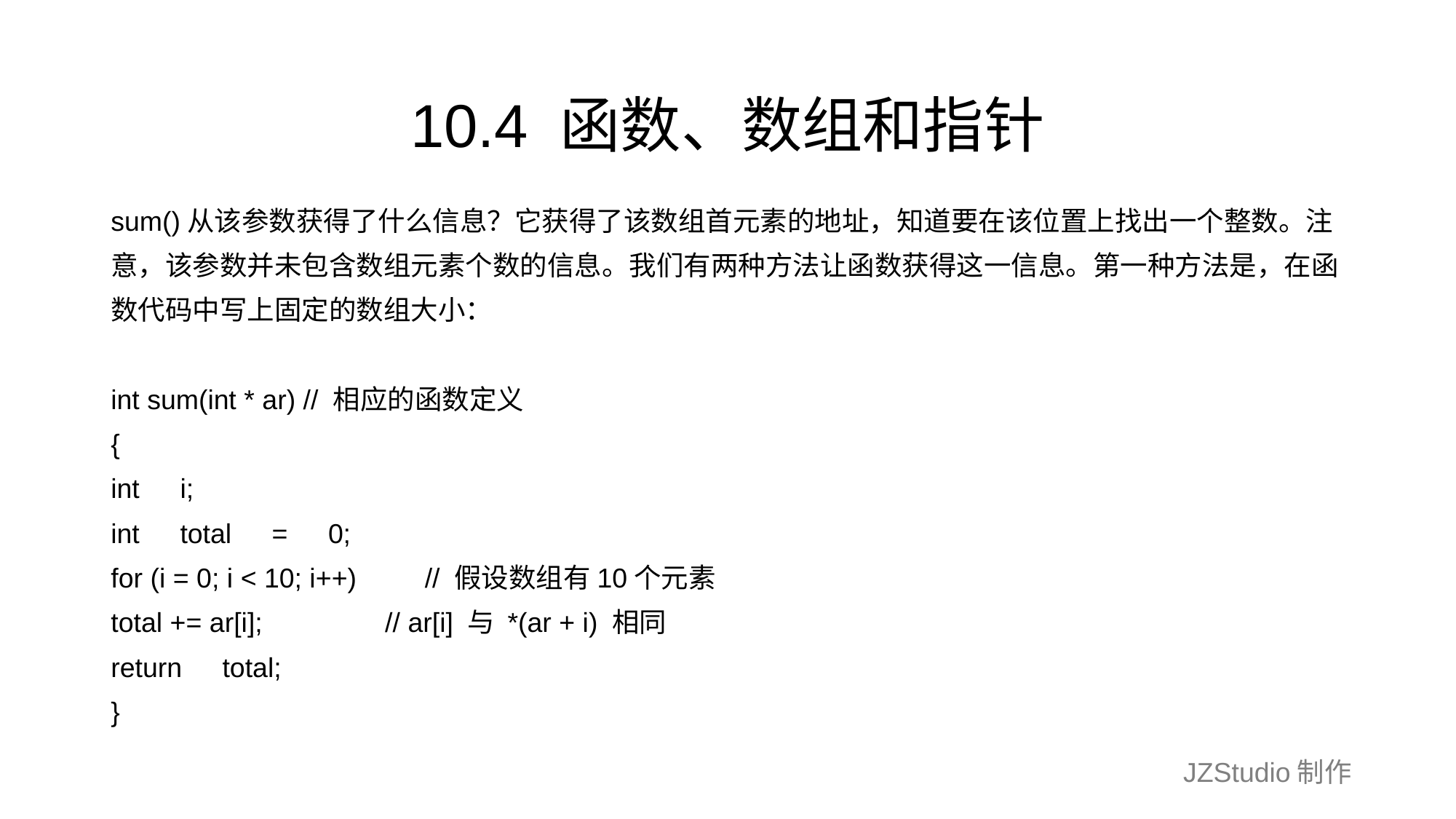

# 10.4 函数、数组和指针
sum()从该参数获得了什么信息？它获得了该数组首元素的地址，知道要在该位置上找出一个整数。注
意，该参数并未包含数组元素个数的信息。我们有两种方法让函数获得这一信息。第一种方法是，在函
数代码中写上固定的数组大小：

int sum(int * ar) // 相应的函数定义
{
int　i;
int　total　=　0;
for (i = 0; i < 10; i++)　　// 假设数组有10个元素
total += ar[i];　　　　// ar[i] 与 *(ar + i) 相同
return　total;
}